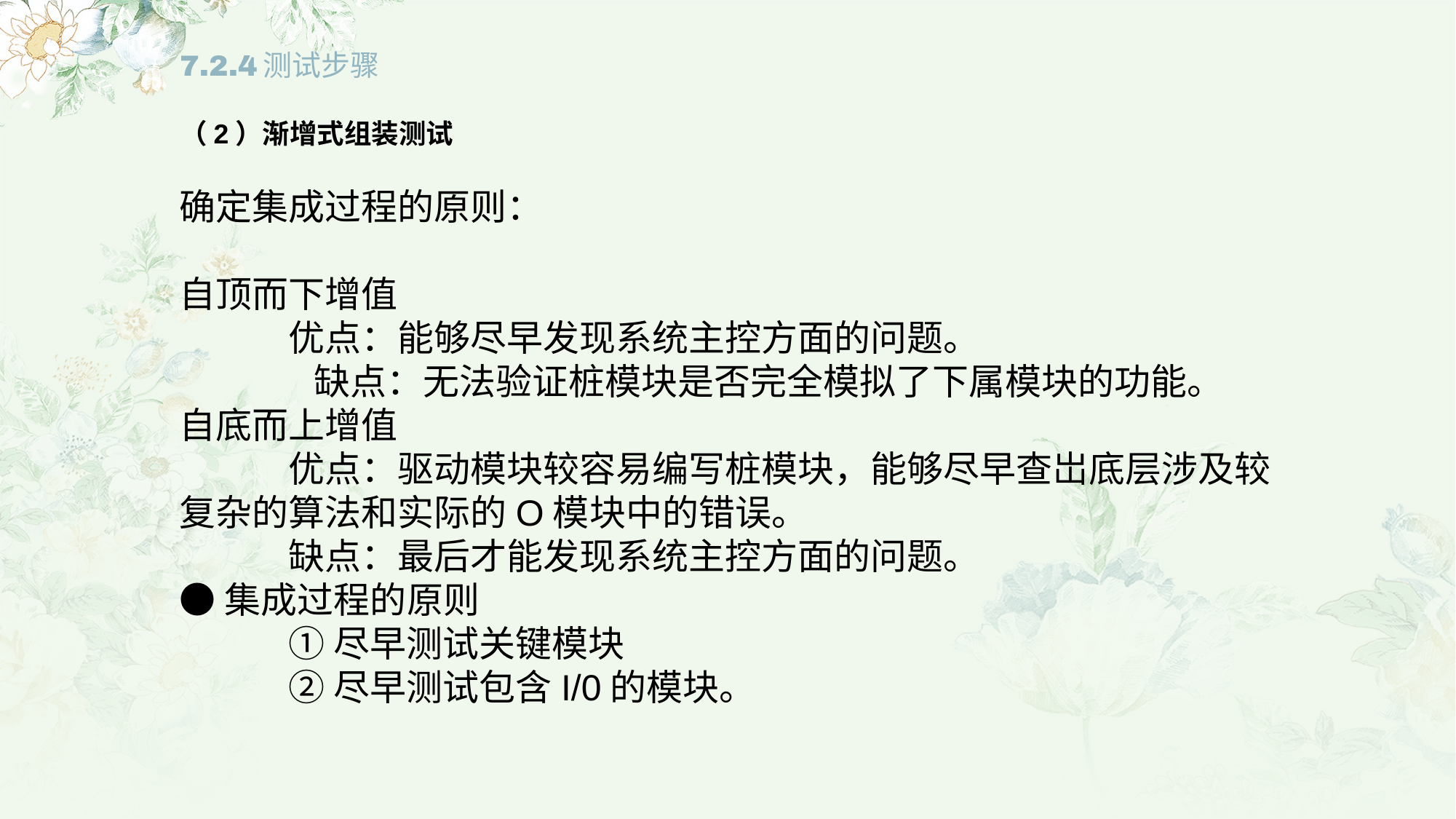

# 7.2.4测试步骤
（2）渐增式组装测试
确定集成过程的原则：

自顶而下增值
	优点：能够尽早发现系统主控方面的问题。
	  缺点：无法验证桩模块是否完全模拟了下属模块的功能。
自底而上增值
	优点：驱动模块较容易编写桩模块，能够尽早查岀底层涉及较复杂的算法和实际的O模块中的错误。
	缺点：最后才能发现系统主控方面的问题。
●集成过程的原则
	①尽早测试关键模块
	②尽早测试包含I/0的模块。